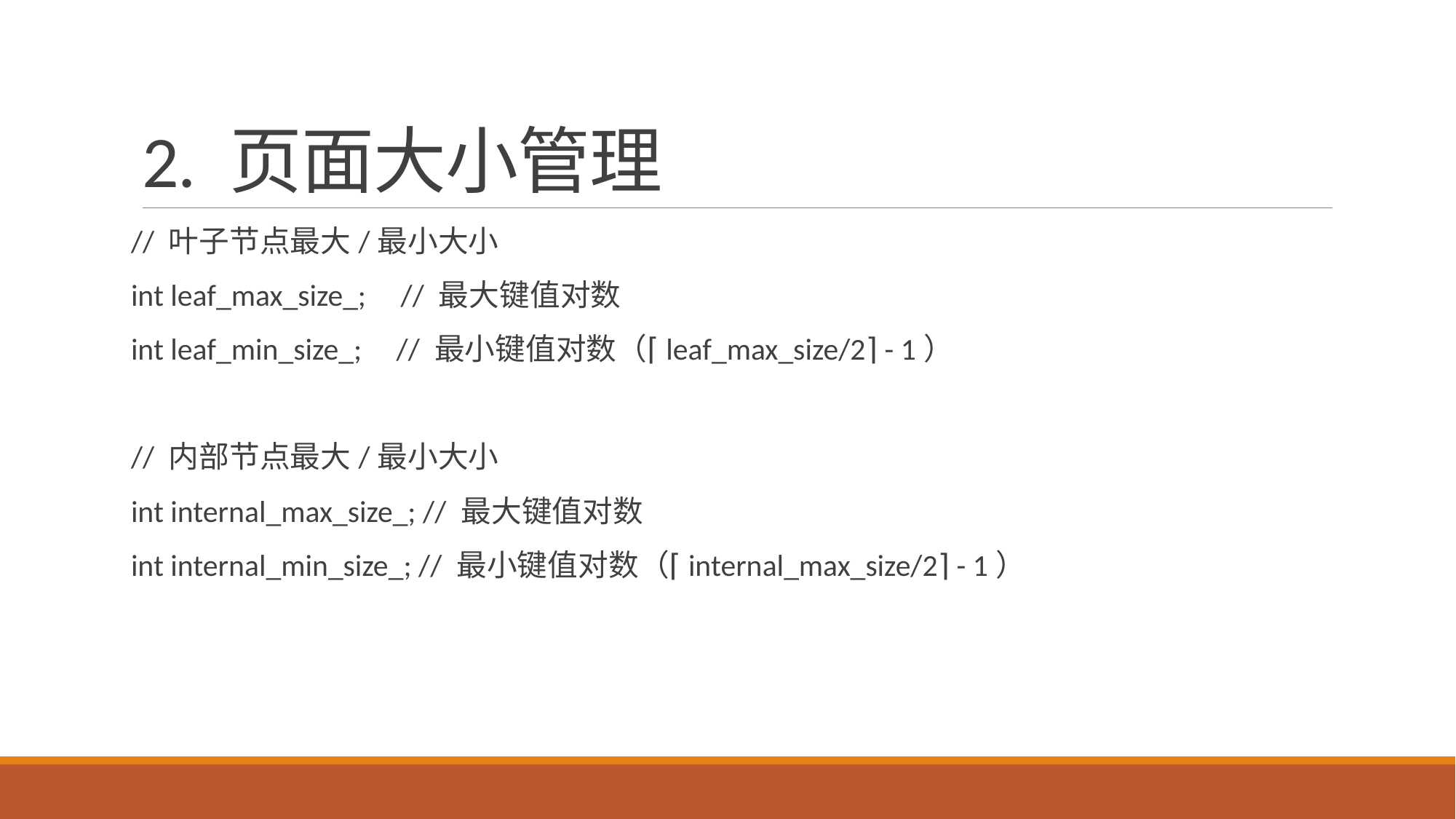

# 2. 页面大小管理
// 叶子节点最大/最小大小
int leaf_max_size_;     // 最大键值对数
int leaf_min_size_;     // 最小键值对数（⌈leaf_max_size/2⌉ - 1）

// 内部节点最大/最小大小
int internal_max_size_; // 最大键值对数
int internal_min_size_; // 最小键值对数（⌈internal_max_size/2⌉ - 1）